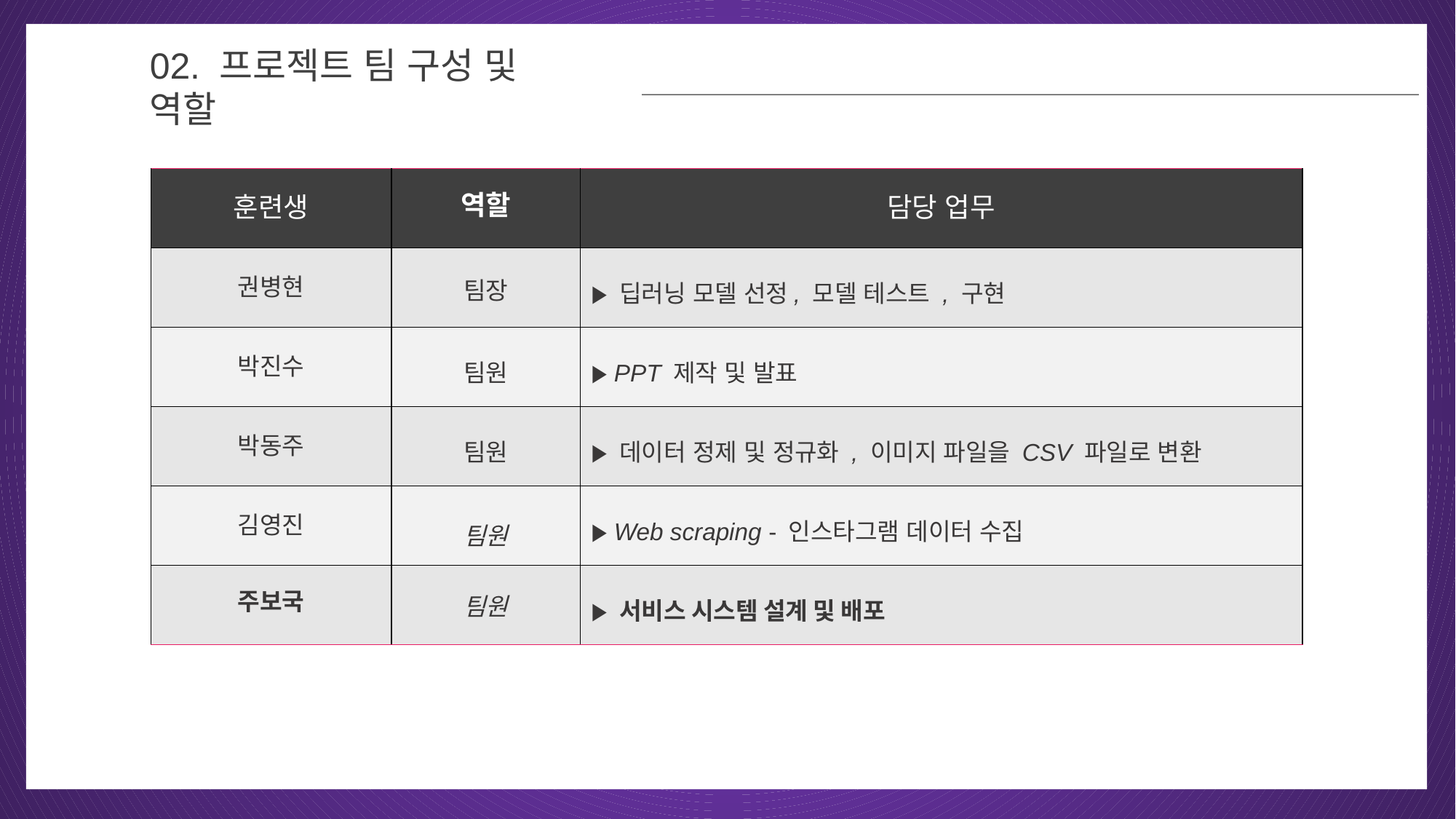

02

02. 프로젝트 팀 구성 및 역할
| 훈련생 | 역할 | 담당 업무 |
| --- | --- | --- |
| 권병현 | 팀장 | ▶ 딥러닝 모델 선정, 모델 테스트 , 구현 |
| 박진수 | 팀원 | ▶ PPT 제작 및 발표 |
| 박동주 | 팀원 | ▶ 데이터 정제 및 정규화 , 이미지 파일을 CSV 파일로 변환 |
| 김영진 | 팀원 | ▶ Web scraping - 인스타그램 데이터 수집 |
| 주보국 | 팀원 | ▶ 서비스 시스템 설계 및 배포 |